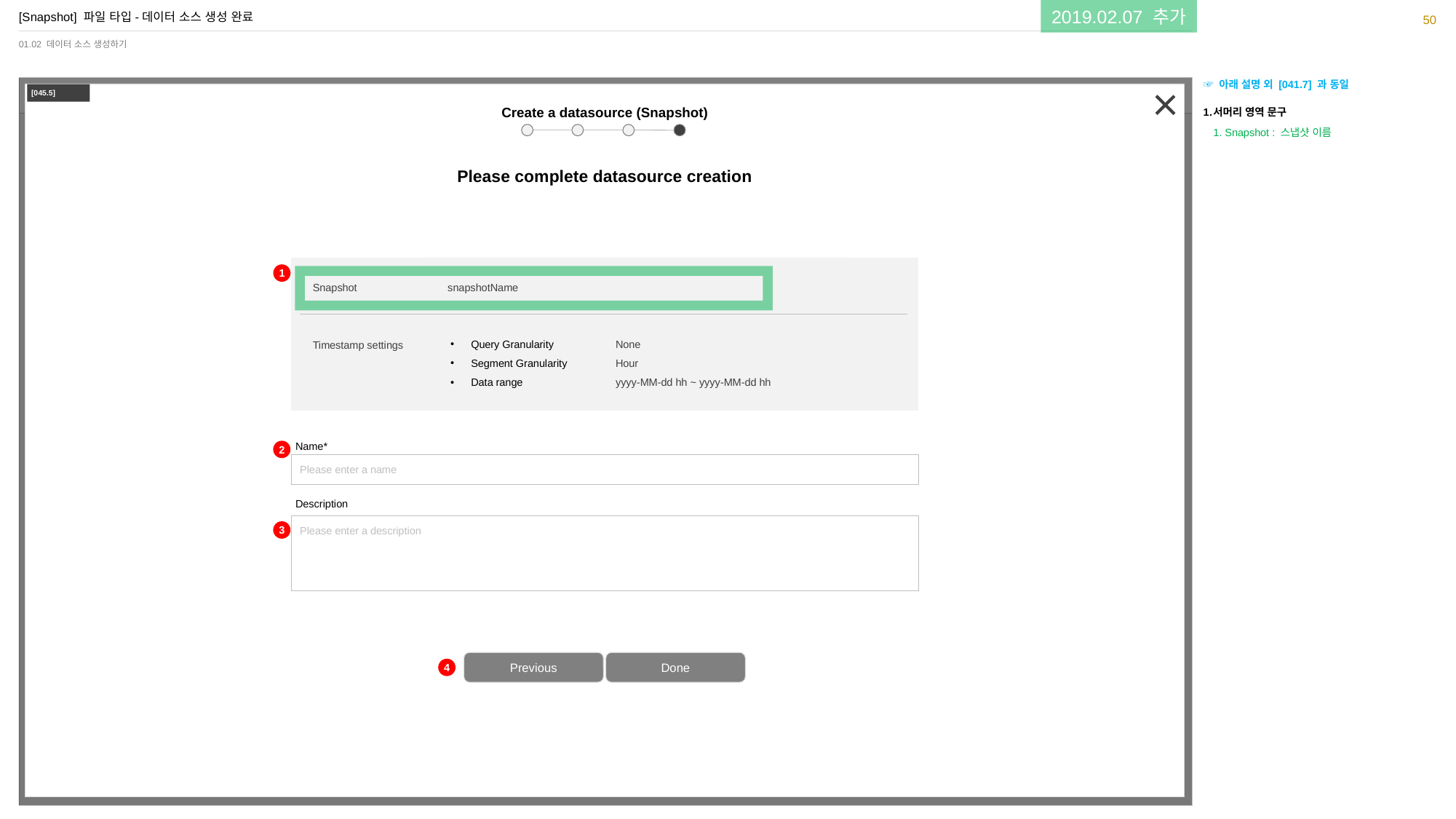

2019.02.07 추가
50
# [Snapshot] 파일 타입-데이터 소스 생성 완료
01.02 데이터 소스 생성하기
☞ 아래 설명 외 [041.7] 과 동일
서머리 영역 문구
Snapshot : 스냅샷 이름
[045.5]
Create a datasource (Snapshot)

Please complete datasource creation
Snapshot

Timestamp settings
snapshotName
1

Query Granularity
Segment Granularity
Data range
None
Hour
yyyy-MM-dd hh ~ yyyy-MM-dd hh

Name*

Description
Please enter a name
Please enter a description
2
3
Previous
Done
4